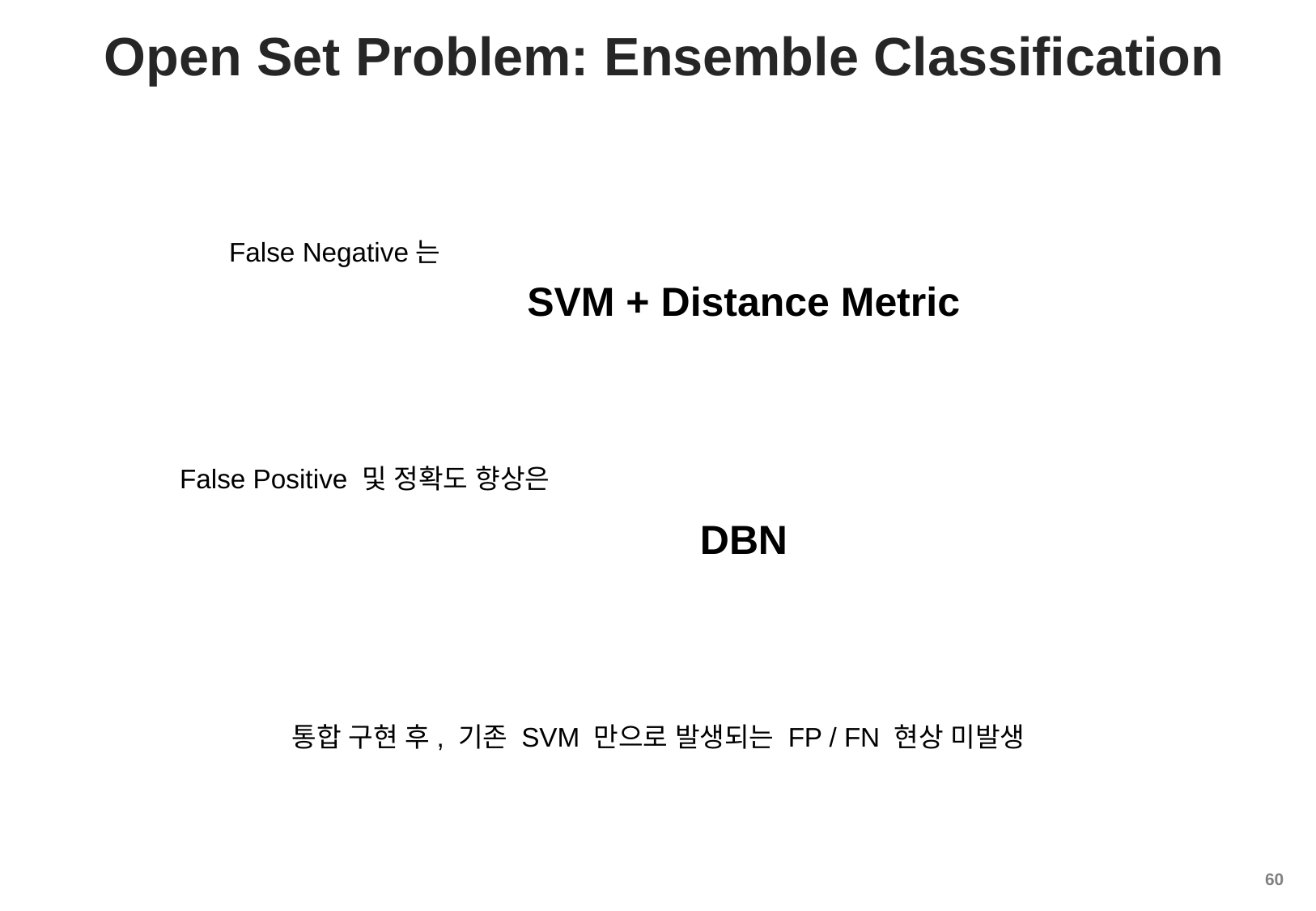

# Open Set Problem: Ensemble Classification
False Negative는
SVM + Distance Metric
False Positive 및 정확도 향상은
DBN
통합 구현 후, 기존 SVM 만으로 발생되는 FP / FN 현상 미발생